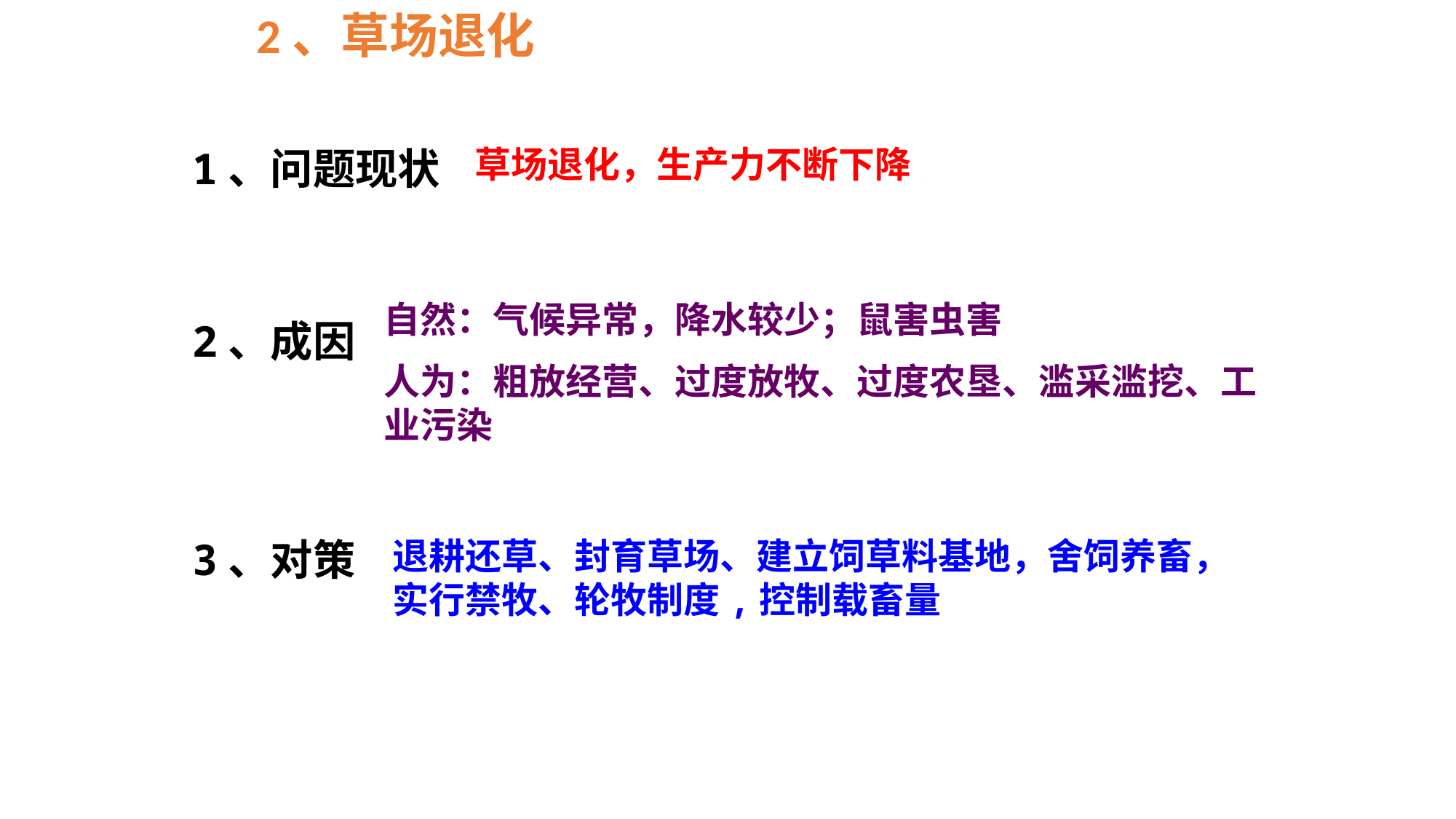

2、草场退化
草场退化，生产力不断下降
1、问题现状
自然：气候异常，降水较少；鼠害虫害
人为：粗放经营、过度放牧、过度农垦、滥采滥挖、工业污染
2、成因
3、对策
退耕还草、封育草场、建立饲草料基地，舍饲养畜，实行禁牧、轮牧制度,控制载畜量